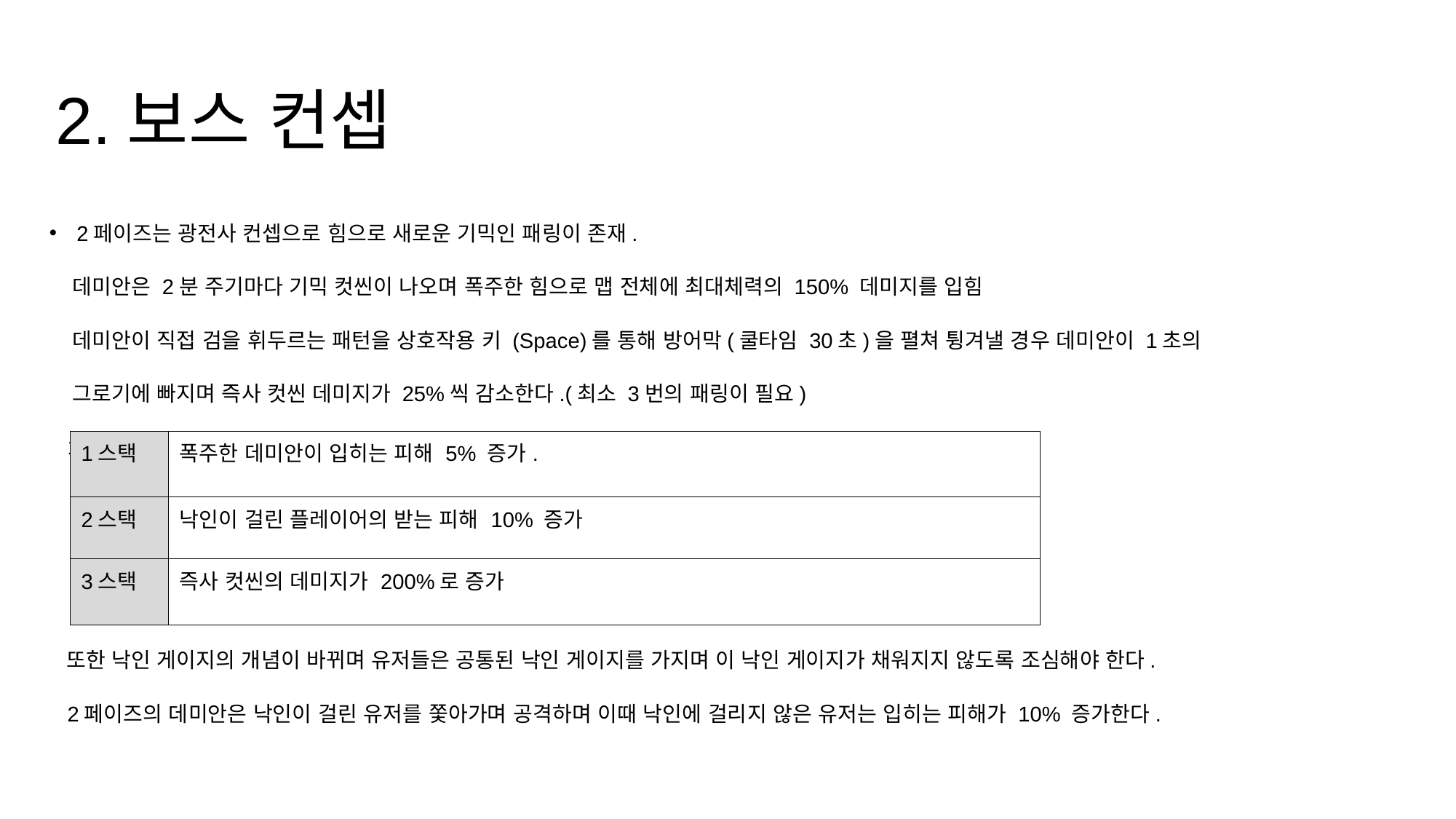

# 2.보스 컨셉
2페이즈는 광전사 컨셉으로 힘으로 새로운 기믹인 패링이 존재.
   데미안은 2분 주기마다 기믹 컷씬이 나오며 폭주한 힘으로 맵 전체에 최대체력의 150% 데미지를 입힘
   데미안이 직접 검을 휘두르는 패턴을 상호작용 키 (Space)를 통해 방어막(쿨타임 30초)을 펼쳐 튕겨낼 경우 데미안이 1초의
   그로기에 빠지며 즉사 컷씬 데미지가 25%씩 감소한다.(최소 3번의 패링이 필요)
   1페이즈에 회수된 낙인의 스택에 따라 2페이즈로 넘어올 때 다음과 같은 버프가 데미안에게 부여된다.

  또한 낙인 게이지의 개념이 바뀌며 유저들은 공통된 낙인 게이지를 가지며 이 낙인 게이지가 채워지지 않도록 조심해야 한다.
   2페이즈의 데미안은 낙인이 걸린 유저를 쫓아가며 공격하며 이때 낙인에 걸리지 않은 유저는 입히는 피해가 10% 증가한다.
| 1스택 | 폭주한 데미안이 입히는 피해 5% 증가. |
| --- | --- |
| 2스택 | 낙인이 걸린 플레이어의 받는 피해 10% 증가 |
| 3스택 | 즉사 컷씬의 데미지가 200%로 증가 |